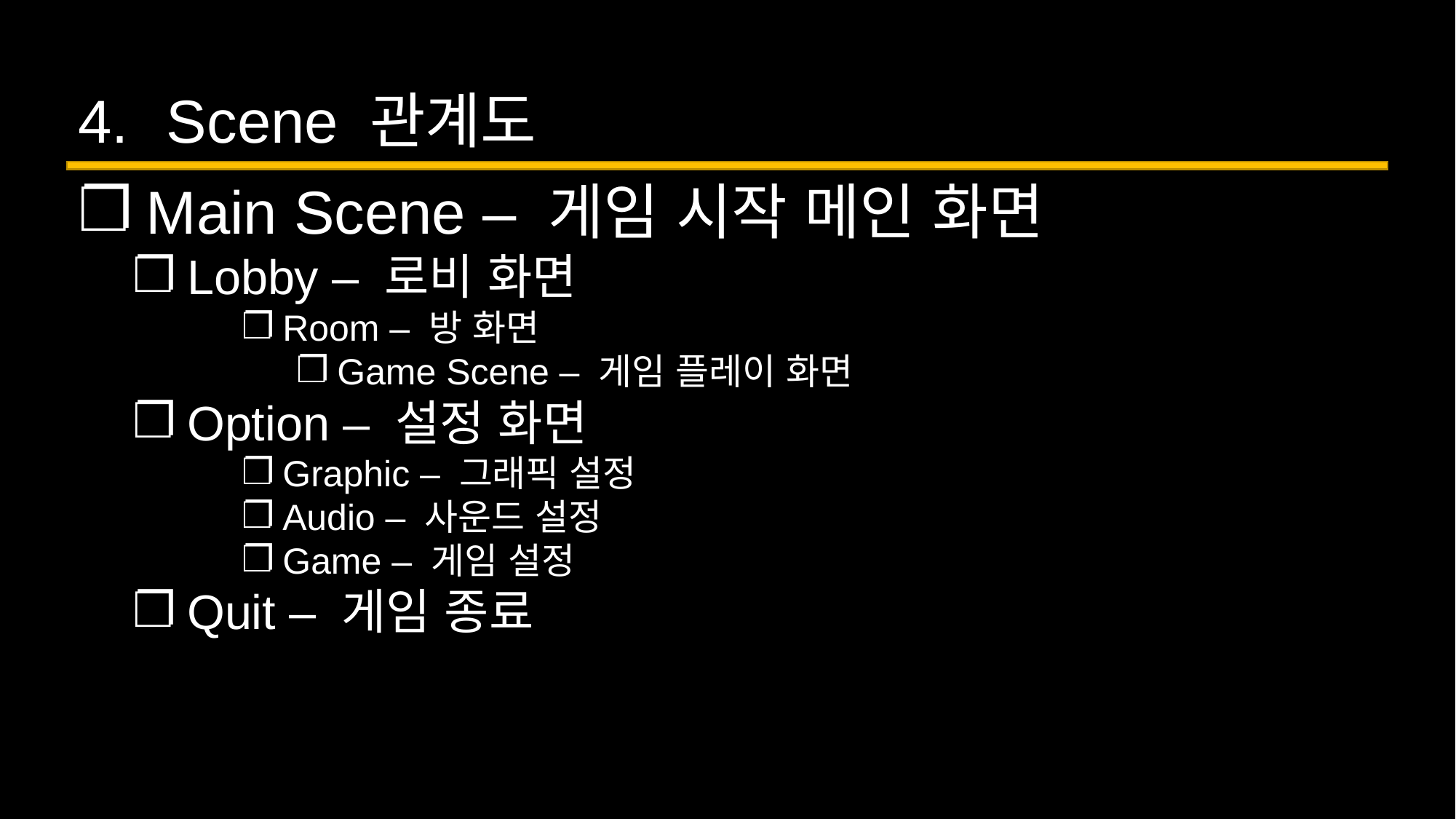

Scene 관계도

Main Scene – 게임 시작 메인 화면
Lobby – 로비 화면
Room – 방 화면
Game Scene – 게임 플레이 화면
Option – 설정 화면
Graphic – 그래픽 설정
Audio – 사운드 설정
Game – 게임 설정
Quit – 게임 종료